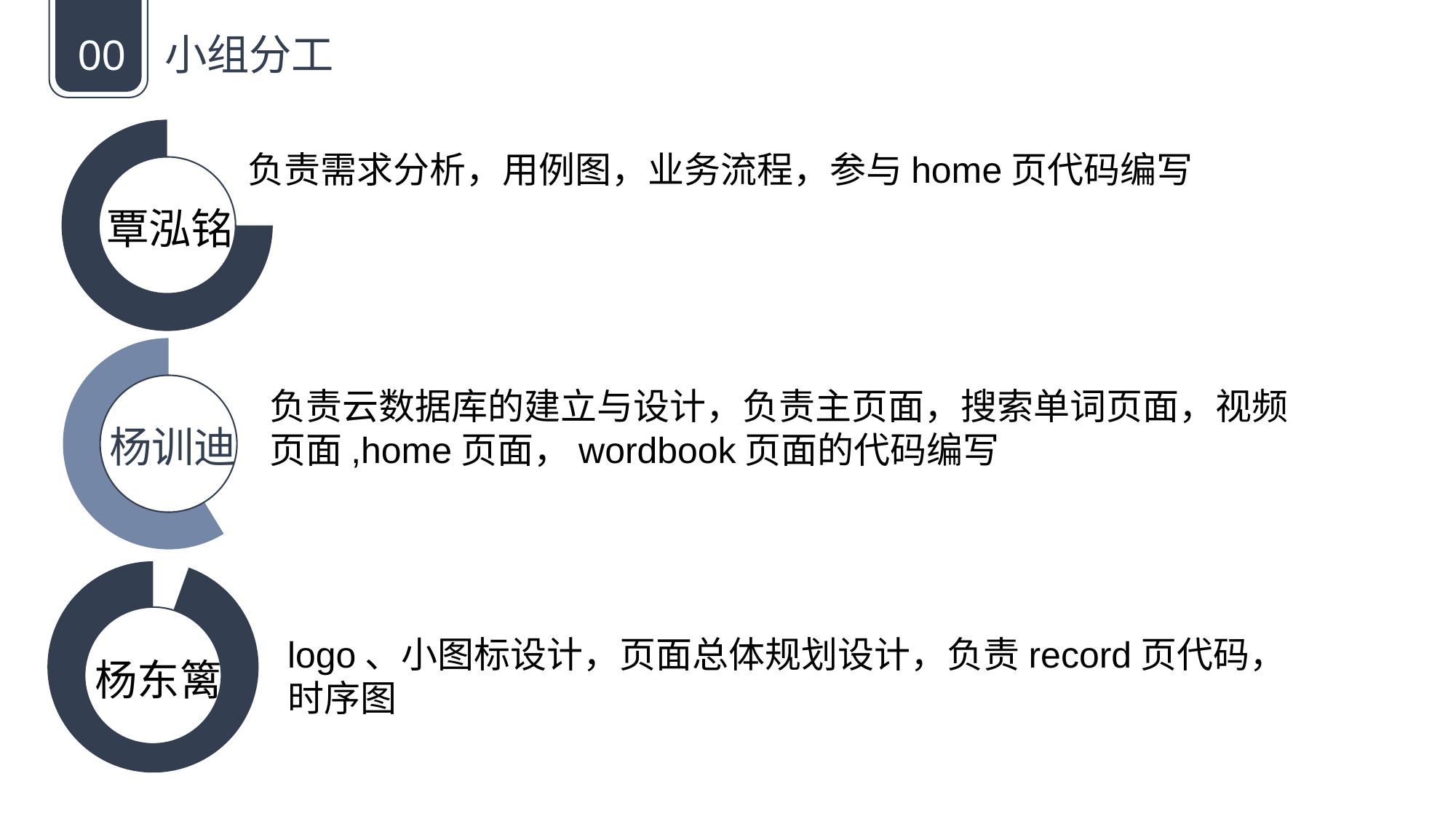

00
小组分工

负责需求分析，用例图，业务流程，参与home页代码编写

覃泓铭

负责云数据库的建立与设计，负责主页面，搜索单词页面，视频页面,home页面，wordbook页面的代码编写
杨训迪

logo、小图标设计，页面总体规划设计，负责record页代码，时序图
杨东篱